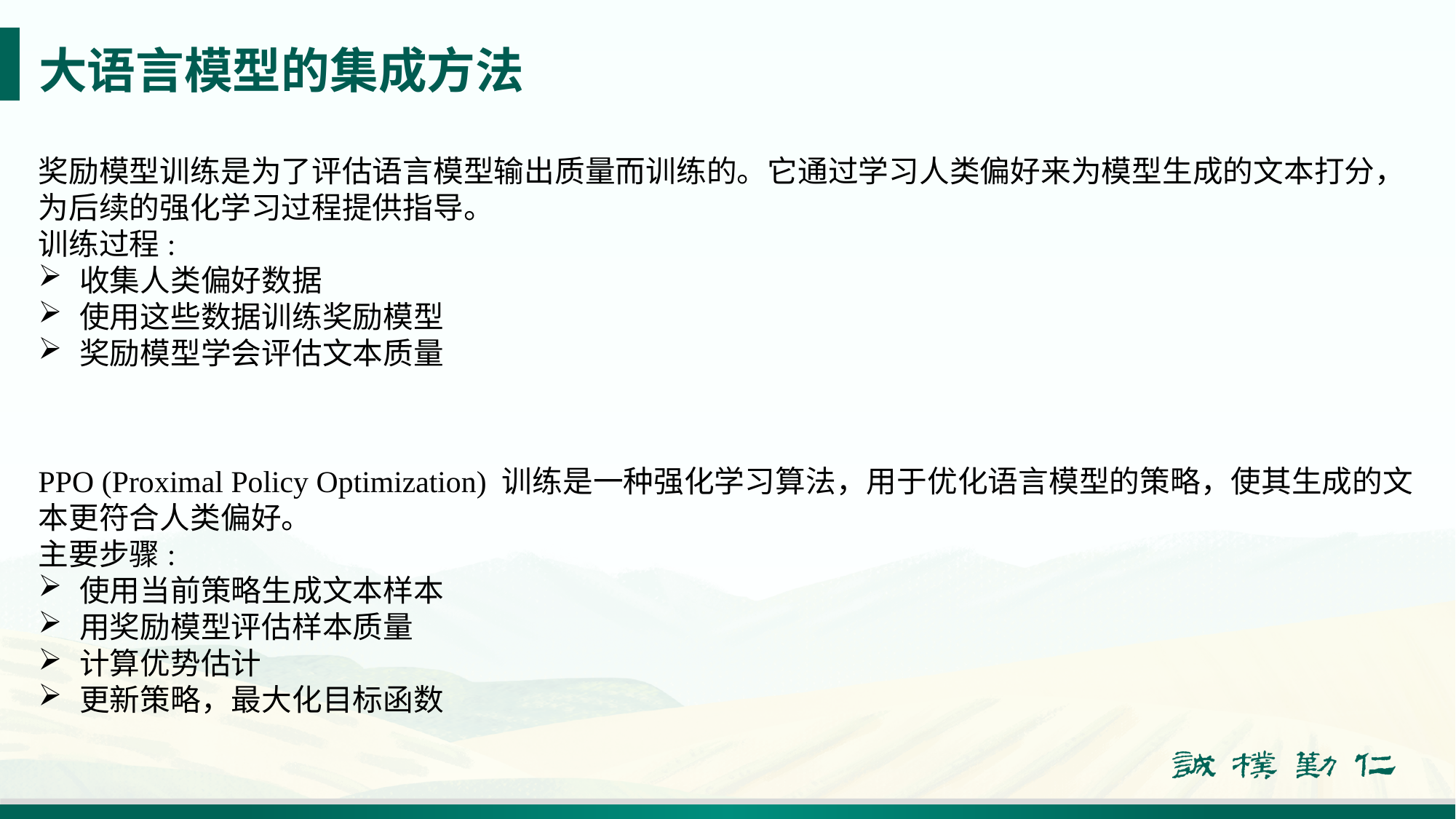

# 大语言模型的集成方法
奖励模型训练是为了评估语言模型输出质量而训练的。它通过学习人类偏好来为模型生成的文本打分，为后续的强化学习过程提供指导。
训练过程:
收集人类偏好数据
使用这些数据训练奖励模型
奖励模型学会评估文本质量
PPO (Proximal Policy Optimization) 训练是一种强化学习算法，用于优化语言模型的策略，使其生成的文本更符合人类偏好。
主要步骤:
使用当前策略生成文本样本
用奖励模型评估样本质量
计算优势估计
更新策略，最大化目标函数